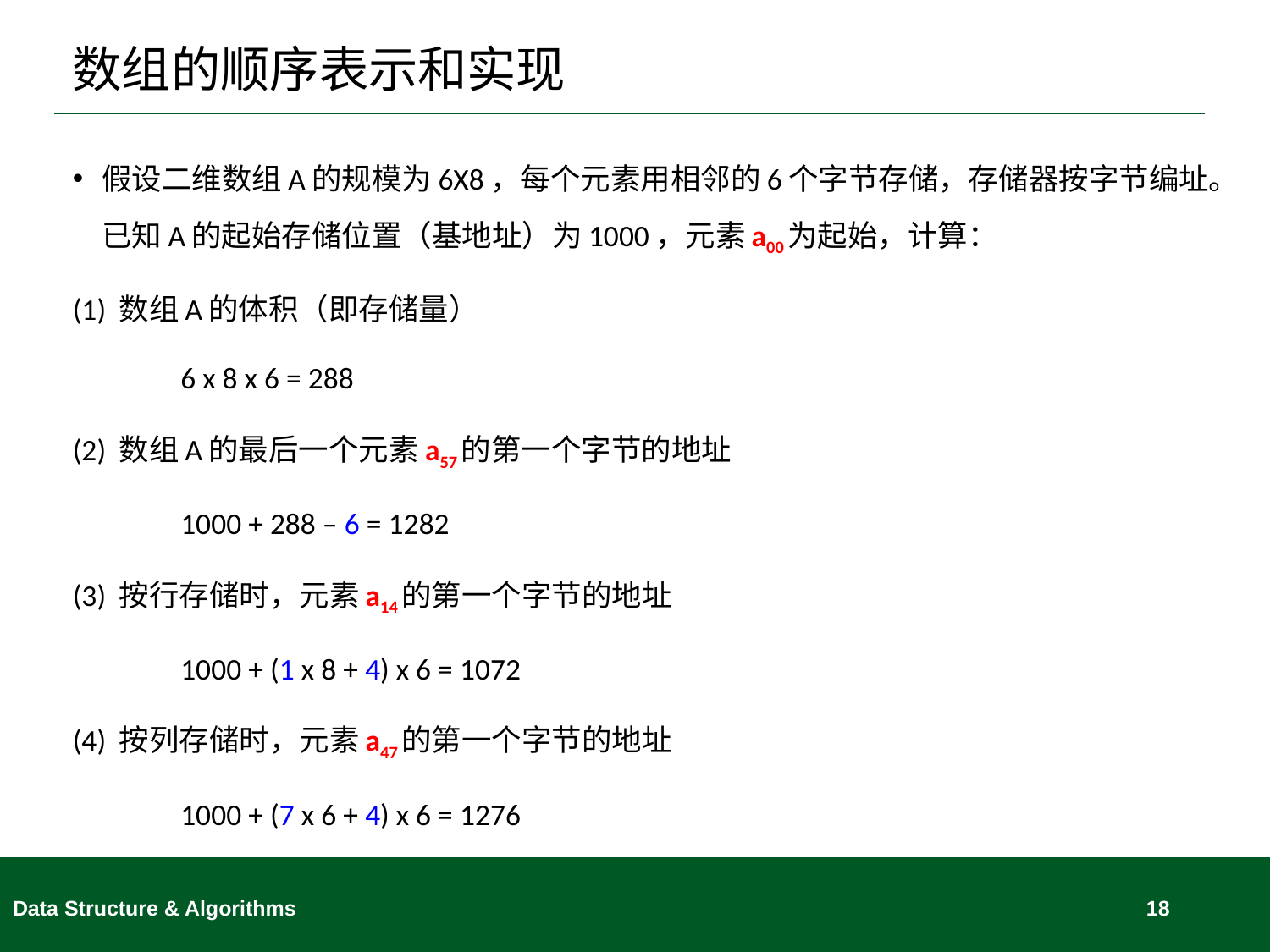

# 数组的顺序表示和实现
假设二维数组A的规模为6X8，每个元素用相邻的6个字节存储，存储器按字节编址。已知A的起始存储位置（基地址）为1000，元素a00为起始，计算：
(1) 数组A的体积（即存储量）
	6 x 8 x 6 = 288
(2) 数组A的最后一个元素a57的第一个字节的地址
	1000 + 288 – 6 = 1282
(3) 按行存储时，元素a14的第一个字节的地址
	1000 + (1 x 8 + 4) x 6 = 1072
(4) 按列存储时，元素a47的第一个字节的地址
	1000 + (7 x 6 + 4) x 6 = 1276
Data Structure & Algorithms
18